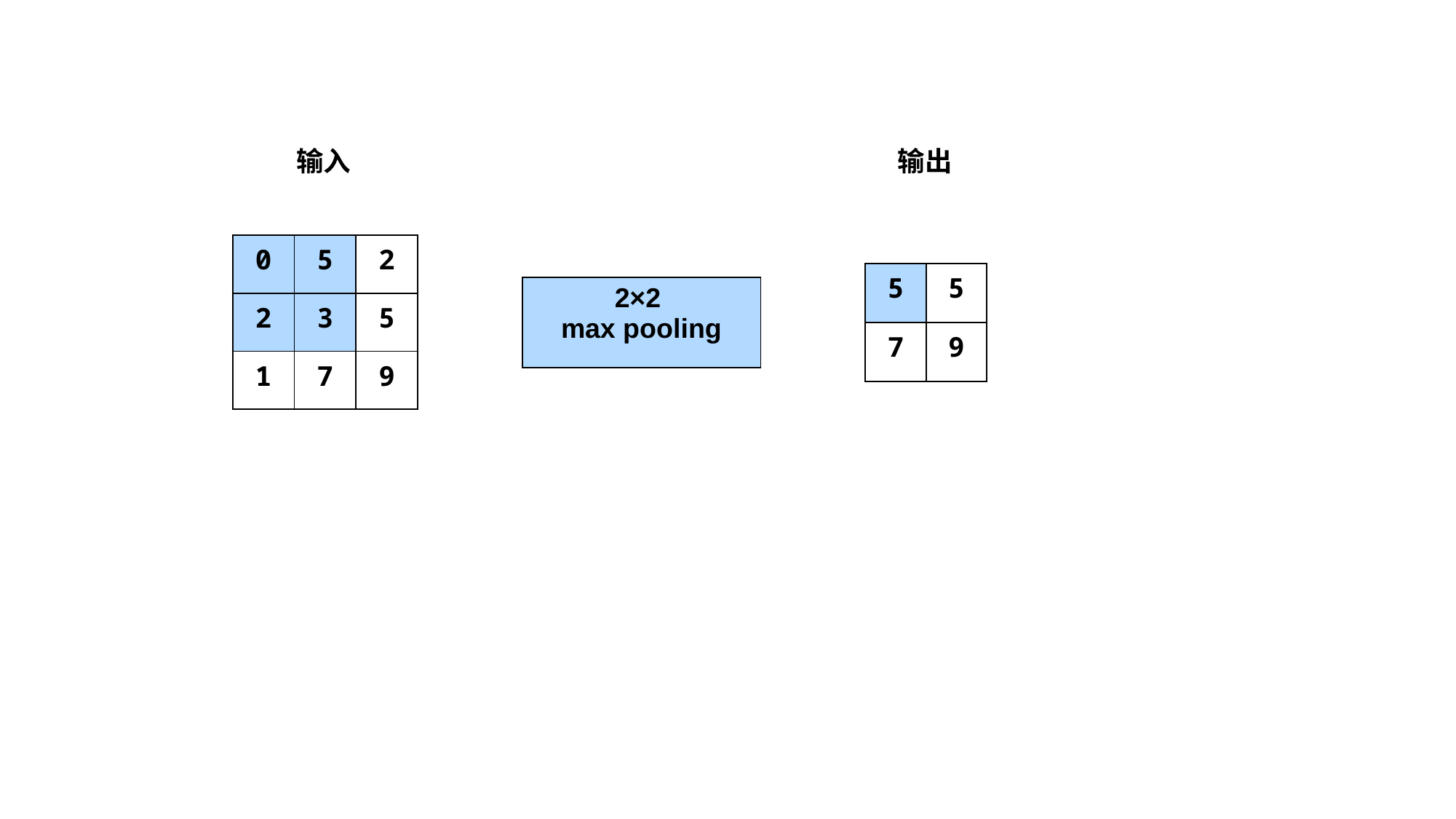

输入
输出
| 0 | 5 | 2 |
| --- | --- | --- |
| 2 | 3 | 5 |
| 1 | 7 | 9 |
| 5 | 5 |
| --- | --- |
| 7 | 9 |
| 2×2 max pooling |
| --- |